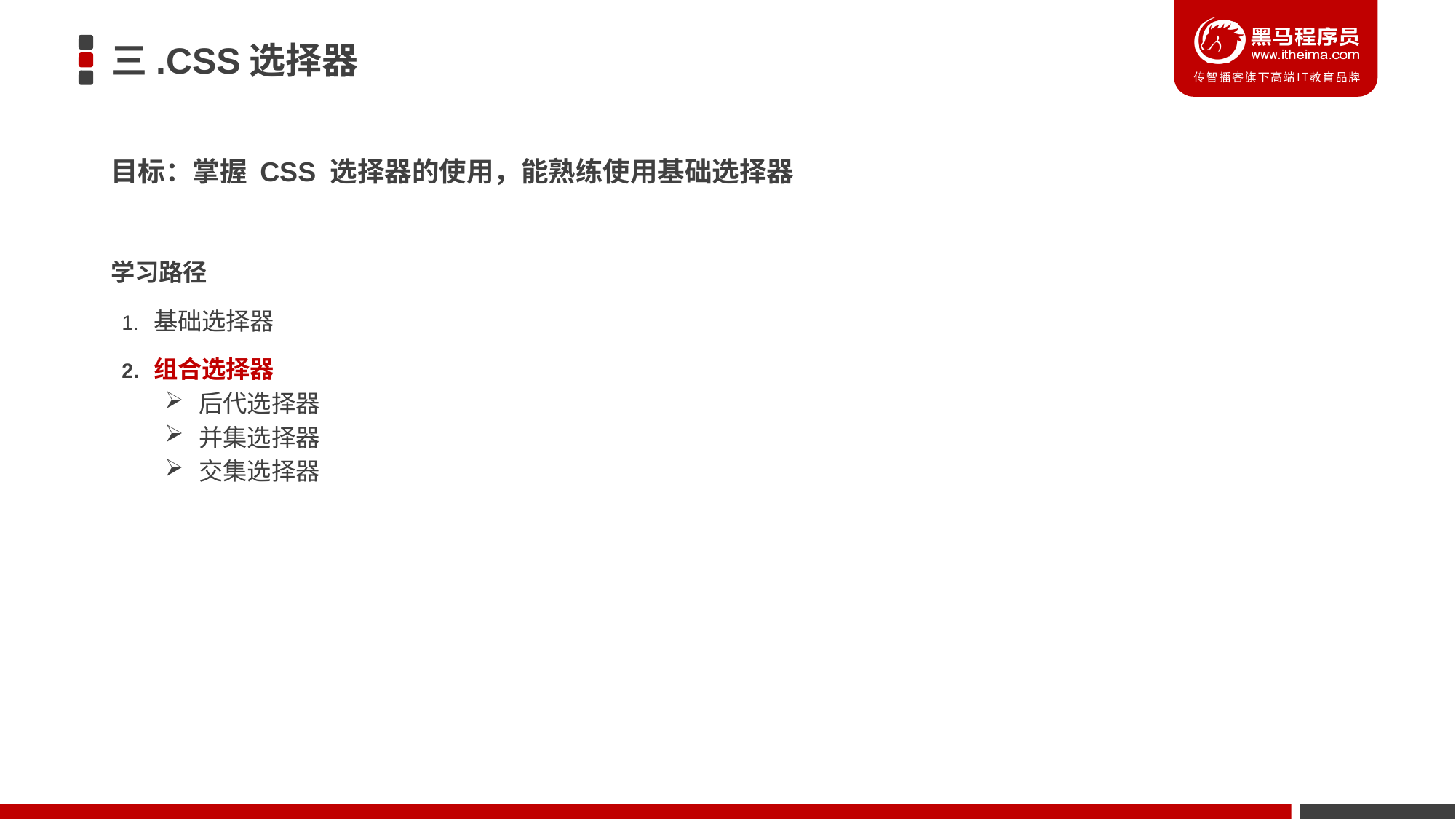

# 三.CSS选择器
目标：掌握 CSS 选择器的使用，能熟练使用基础选择器
学习路径
基础选择器
组合选择器
后代选择器
并集选择器
交集选择器